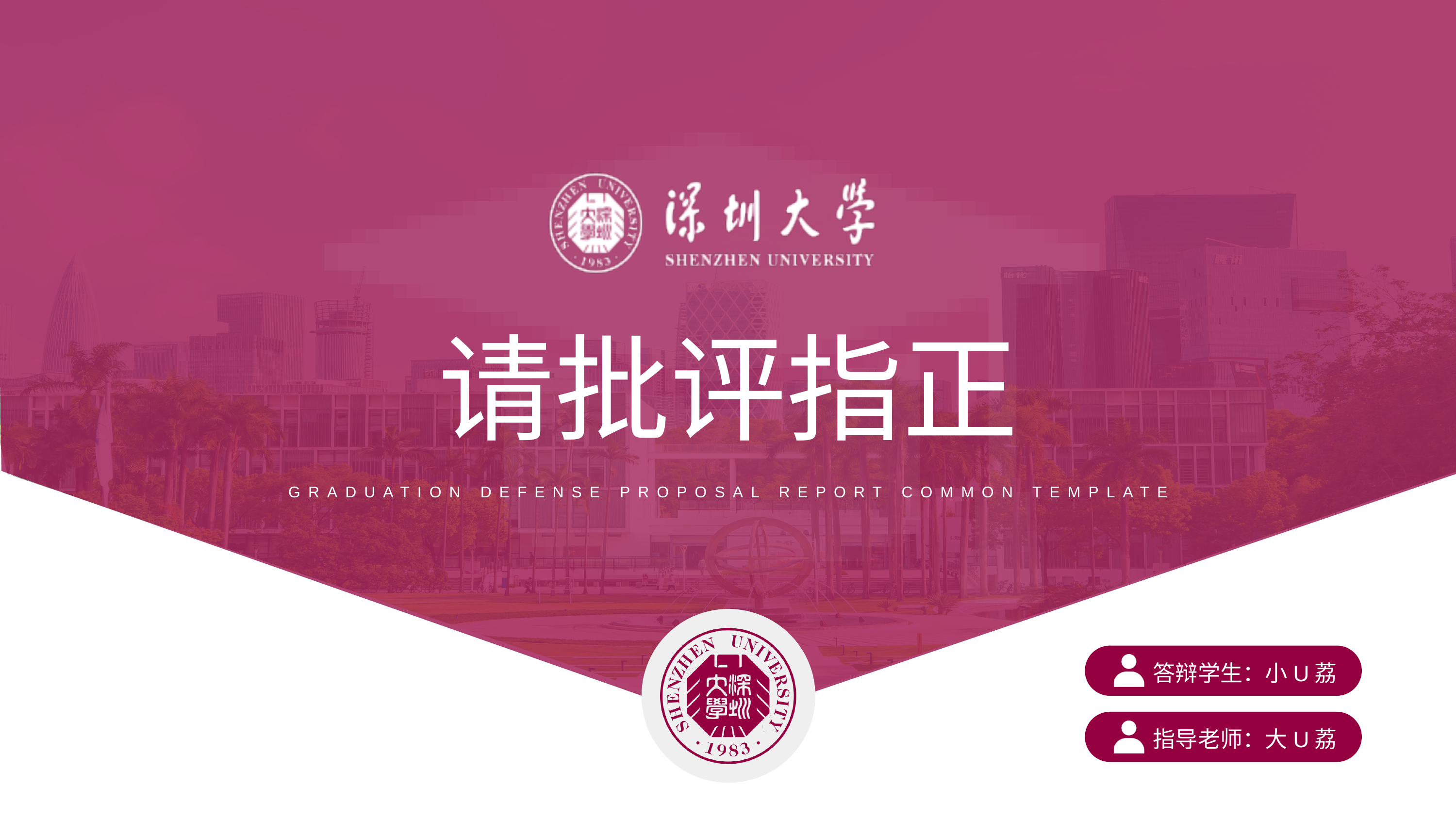

请批评指正

GRADUATION DEFENSE PROPOSAL REPORT COMMON TEMPLATE

答辩学生：小U荔

指导老师：大U荔